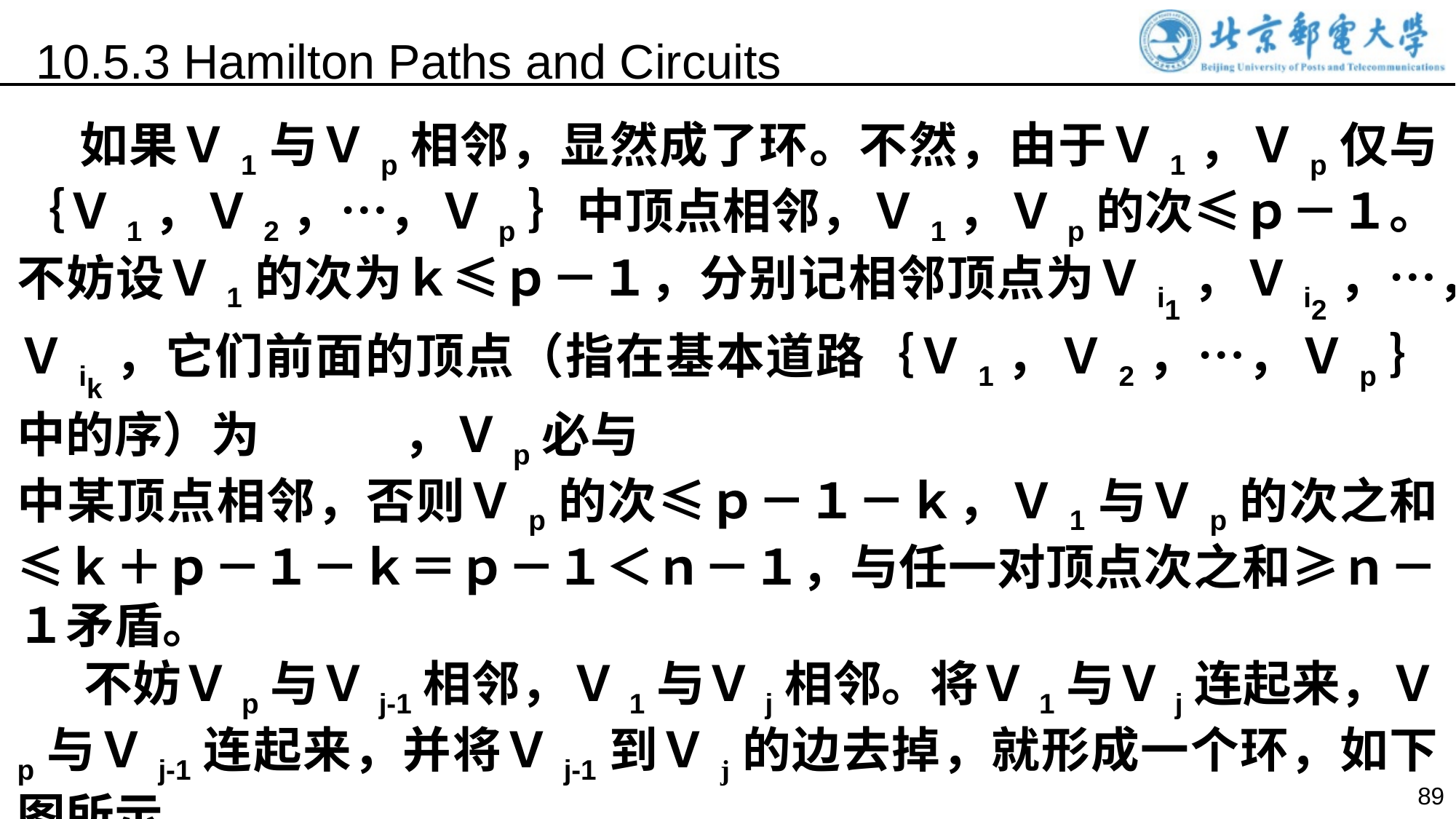

10.5.3 Hamilton Paths and Circuits
    如果Ｖ1与Ｖp相邻，显然成了环。不然，由于Ｖ1，Ｖp仅与｛Ｖ1，Ｖ2，…，Ｖp｝中顶点相邻，Ｖ1，Ｖp的次≤ｐ－１。不妨设Ｖ1的次为ｋ≤ｐ－１，分别记相邻顶点为Ｖi1，Ｖi2，…，Ｖik，它们前面的顶点（指在基本道路｛Ｖ1，Ｖ2，…，Ｖp｝中的序）为             ，Ｖp必与
中某顶点相邻，否则Ｖp的次≤ｐ－１－ｋ，Ｖ1与Ｖp的次之和≤ｋ＋ｐ－１－ｋ＝ｐ－１＜ｎ－１，与任一对顶点次之和≥ｎ－１矛盾。
     不妨Ｖp与Ｖj-1相邻，Ｖ1与Ｖj相邻。将Ｖ1与Ｖj连起来，Ｖp与Ｖj-1连起来，并将Ｖj-1到Ｖj的边去掉，就形成一个环，如下图所示。